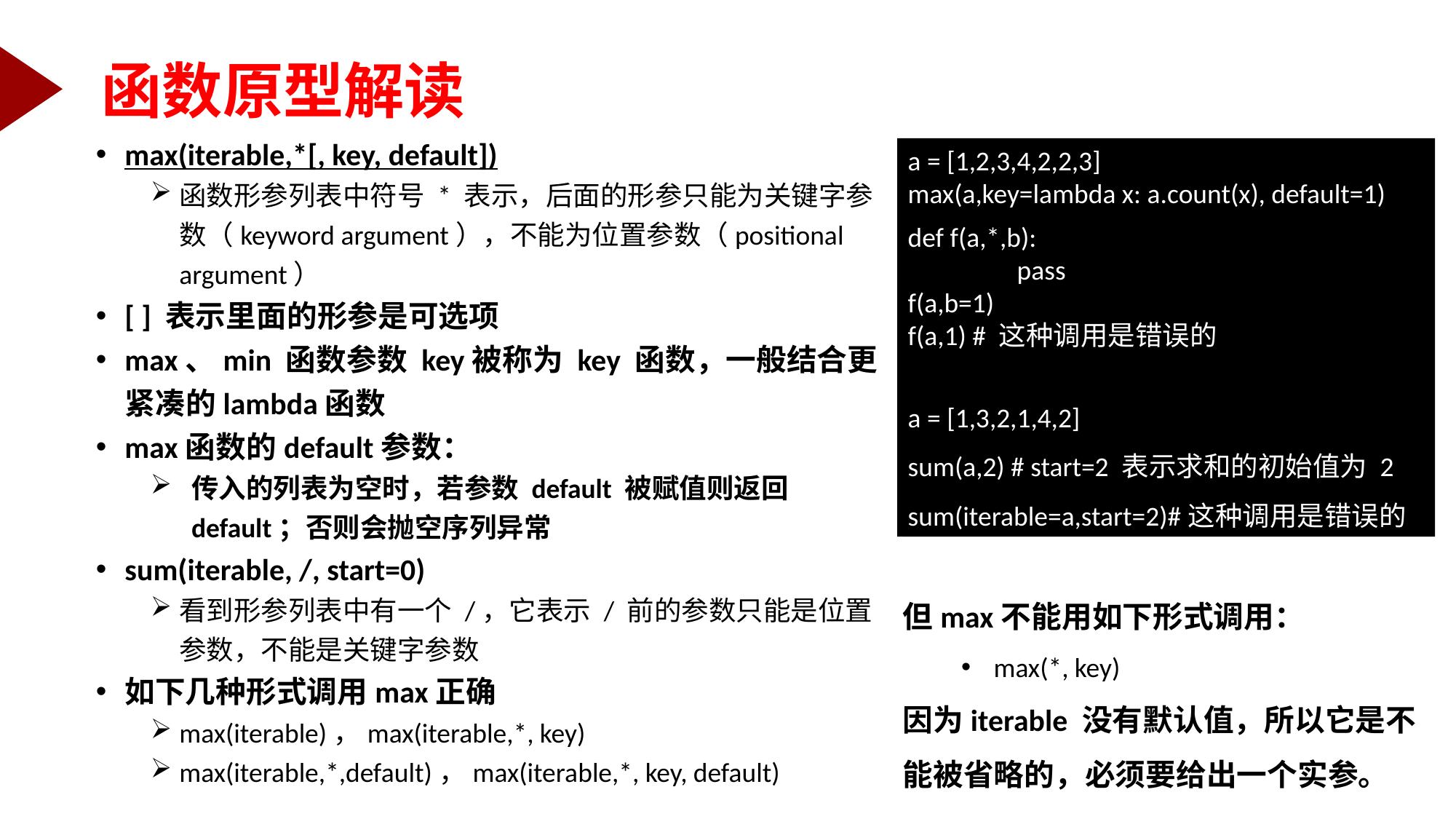

函数原型解读

max(iterable,*[, key, default])
函数形参列表中符号 * 表示，后面的形参只能为关键字参数（keyword argument），不能为位置参数（positional argument）
[ ] 表示里面的形参是可选项
max、min 函数参数 key被称为 key 函数，一般结合更紧凑的lambda函数
max函数的default参数：
传入的列表为空时，若参数 default 被赋值则返回 default；否则会抛空序列异常
sum(iterable, /, start=0)
看到形参列表中有一个 /，它表示 / 前的参数只能是位置参数，不能是关键字参数
如下几种形式调用max正确
max(iterable)，max(iterable,*, key)
max(iterable,*,default)，max(iterable,*, key, default)
a = [1,2,3,4,2,2,3]
max(a,key=lambda x: a.count(x), default=1)

def f(a,*,b):
	pass
f(a,b=1)
f(a,1) # 这种调用是错误的

a = [1,3,2,1,4,2]
sum(a,2) # start=2 表示求和的初始值为 2
sum(iterable=a,start=2)#这种调用是错误的
但max不能用如下形式调用：
max(*, key)
因为iterable 没有默认值，所以它是不能被省略的，必须要给出一个实参。